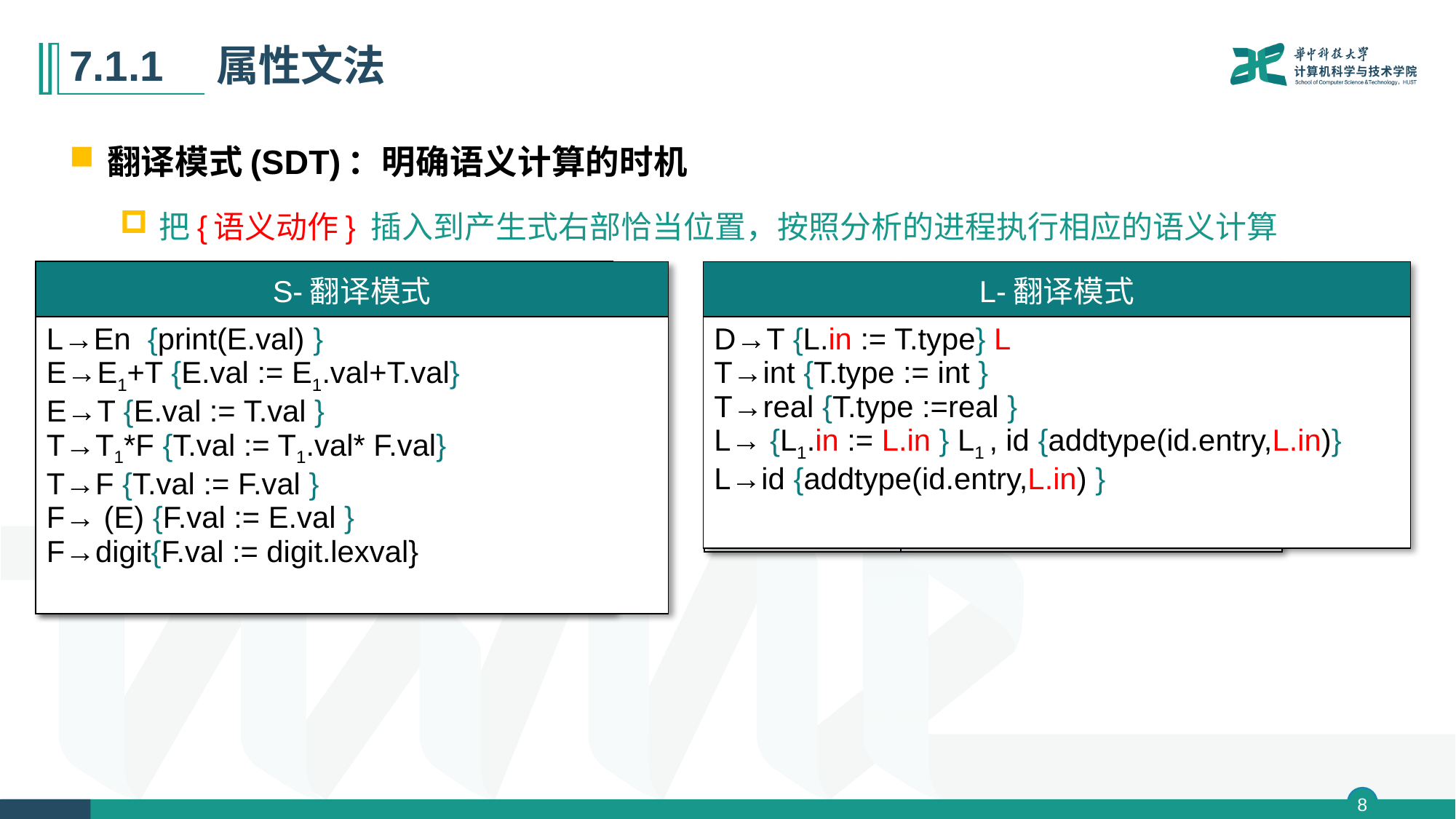

# 7.1.1　属性文法
翻译模式(SDT)：明确语义计算的时机
把{语义动作} 插入到产生式右部恰当位置，按照分析的进程执行相应的语义计算

| 产生式 | 语义规则 |
| --- | --- |
| L→En E→E1+T E→T T→T1\*F T→F F→ (E) F→digit | print(E.val) E.val := E1.val+T.val E.val := T.val T.val := T1.val\* F.val T.val := F.val F.val := E.val F.val := digit.lexval |
| S-翻译模式 |
| --- |
| L→En {print(E.val) } E→E1+T {E.val := E1.val+T.val} E→T {E.val := T.val } T→T1\*F {T.val := T1.val\* F.val} T→F {T.val := F.val } F→ (E) {F.val := E.val } F→digit{F.val := digit.lexval} |
| L-翻译模式 |
| --- |
| D→T {L.in := T.type} L T→int {T.type := int } T→real {T.type :=real } L→ {L1.in := L.in } L1 , id {addtype(id.entry,L.in)} L→id {addtype(id.entry,L.in) } |
| 产生式 | 语义规则 |
| --- | --- |
| D→TL T→int T→real L→L1 , id L→id | L.in := T.type T.type := int T.type :=real L1.in := L.in addtype(id.entry,L.in) addtype(id.entry,L.in) |